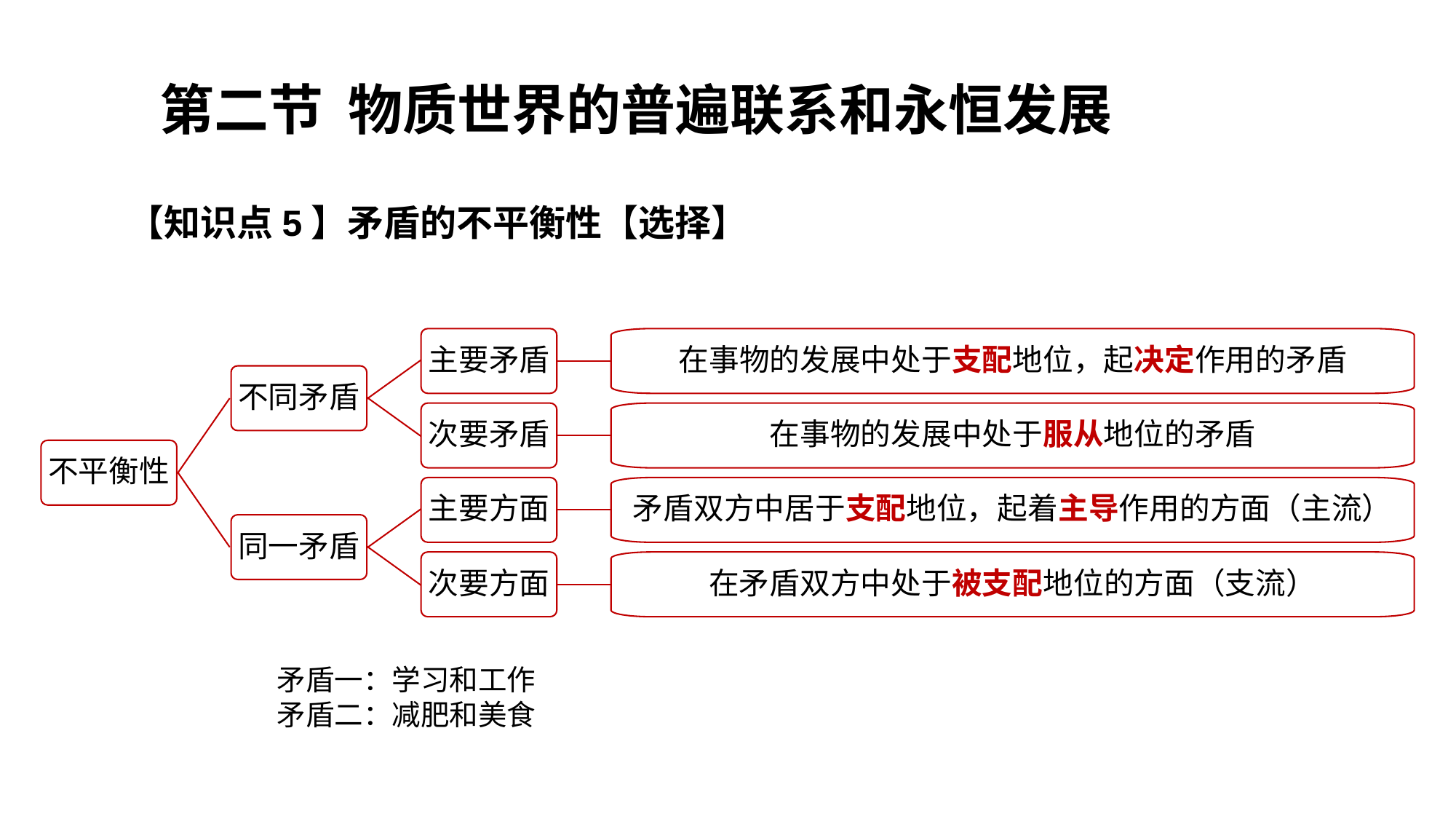

第二节  物质世界的普遍联系和永恒发展
 【知识点5】矛盾的不平衡性【选择】
主要矛盾
在事物的发展中处于支配地位，起决定作用的矛盾

不同矛盾

次要矛盾
在事物的发展中处于服从地位的矛盾

不平衡性
主要方面
矛盾双方中居于支配地位，起着主导作用的方面（主流）

同一矛盾

次要方面
在矛盾双方中处于被支配地位的方面（支流）

矛盾一：学习和工作
矛盾二：减肥和美食
222